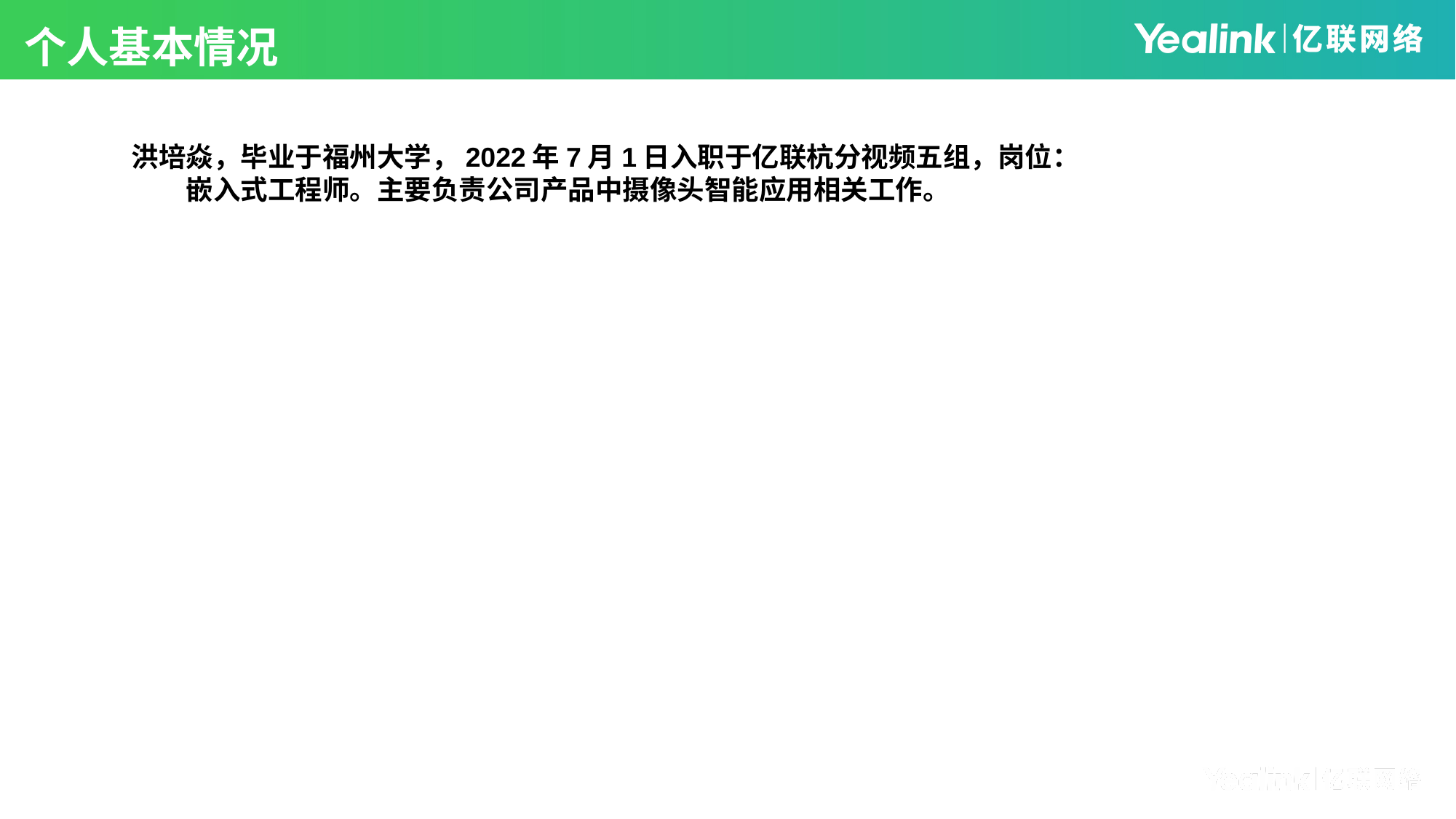

个人基本情况
洪培焱，毕业于福州大学，2022年7月1日入职于亿联杭分视频五组，岗位：嵌入式工程师。主要负责公司产品中摄像头智能应用相关工作。